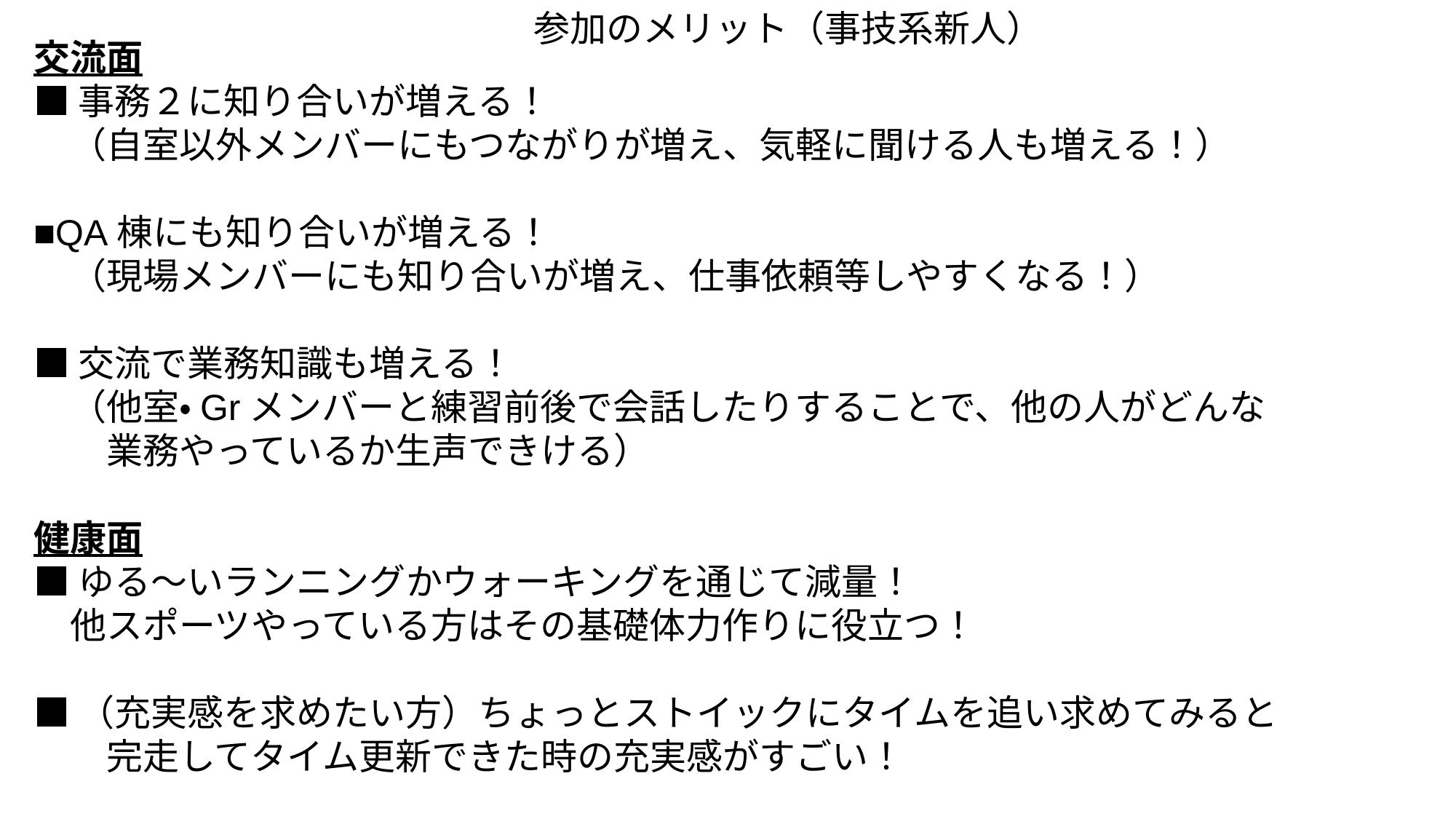

参加のメリット（事技系新人）
交流面
■事務２に知り合いが増える！
　（自室以外メンバーにもつながりが増え、気軽に聞ける人も増える！）

■QA棟にも知り合いが増える！
　（現場メンバーにも知り合いが増え、仕事依頼等しやすくなる！）

■交流で業務知識も増える！
　（他室・Grメンバーと練習前後で会話したりすることで、他の人がどんな
　　業務やっているか生声できける）

健康面
■ゆる～いランニングかウォーキングを通じて減量！
　他スポーツやっている方はその基礎体力作りに役立つ！

■（充実感を求めたい方）ちょっとストイックにタイムを追い求めてみると
　　完走してタイム更新できた時の充実感がすごい！